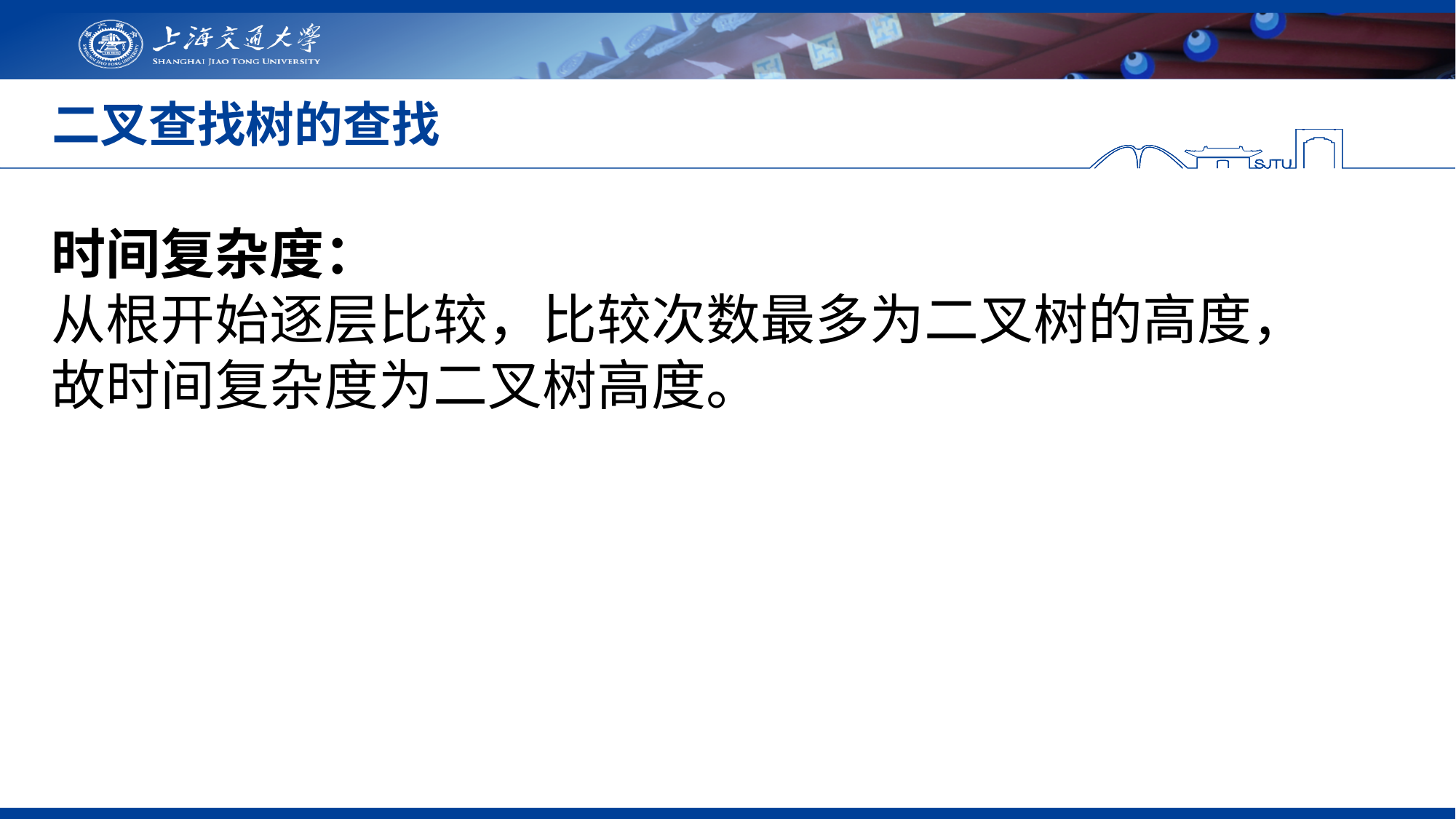

# 二叉查找树的查找
时间复杂度：
从根开始逐层比较，比较次数最多为二叉树的高度，
故时间复杂度为二叉树高度。